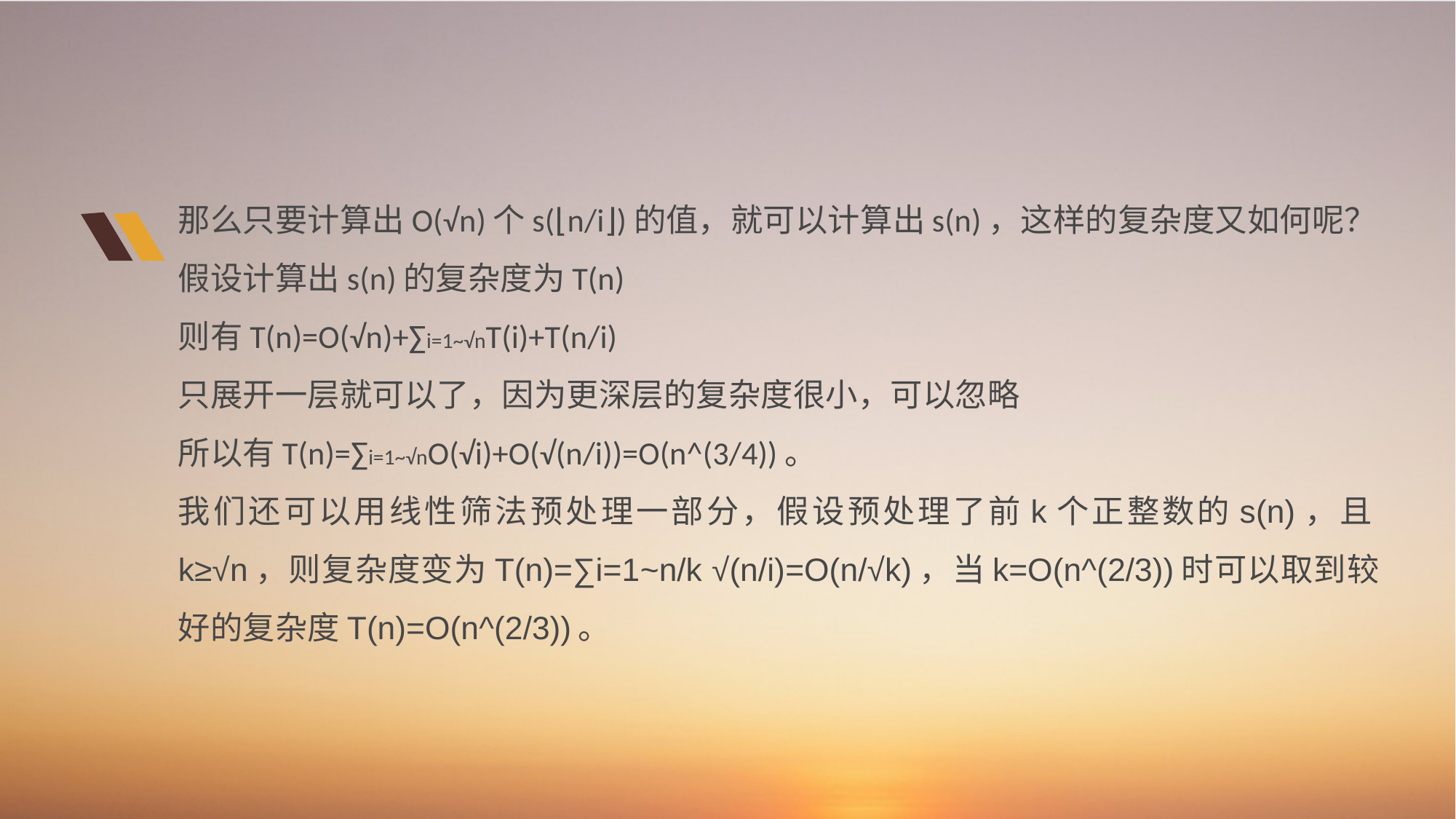

那么只要计算出O(√n)个s(⌊n/i⌋)的值，就可以计算出s(n)，这样的复杂度又如何呢？
假设计算出s(n)的复杂度为T(n)
则有T(n)=O(√n)+∑i=1~√nT(i)+T(n/i)
只展开一层就可以了，因为更深层的复杂度很小，可以忽略
所以有T(n)=∑i=1~√nO(√i)+O(√(n/i))=O(n^(3/4))。
我们还可以用线性筛法预处理一部分，假设预处理了前k个正整数的s(n)，且k≥√n，则复杂度变为T(n)=∑i=1~n/k √(n/i)=O(n/√k)，当k=O(n^(2/3))时可以取到较好的复杂度T(n)=O(n^(2/3))。